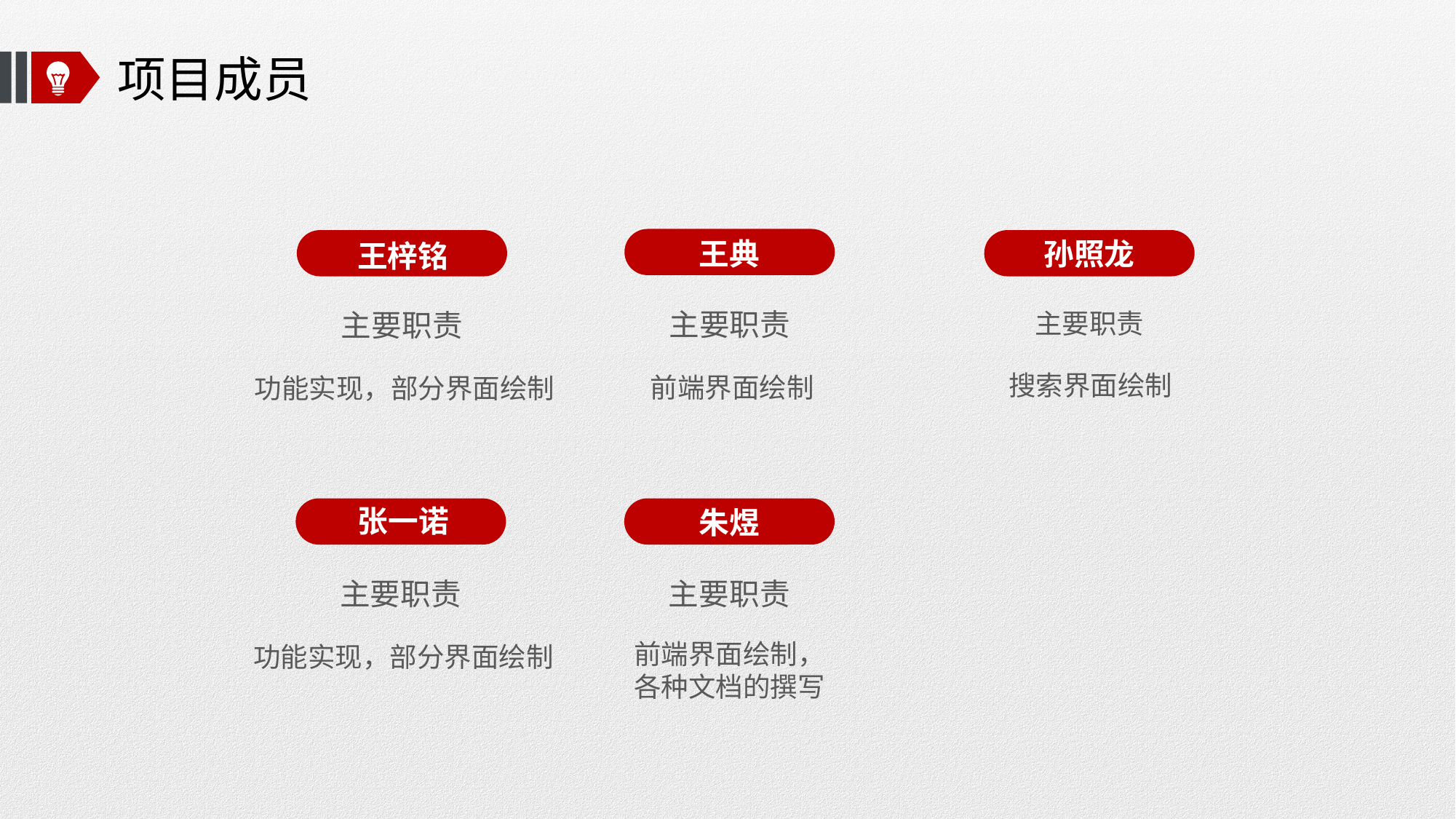

# 项目成员

孙照龙
王典
王梓铭
主要职责
主要职责
主要职责
前端界面绘制
功能实现，部分界面绘制
搜索界面绘制

张一诺
朱煜
主要职责
主要职责
功能实现，部分界面绘制
前端界面绘制，
各种文档的撰写